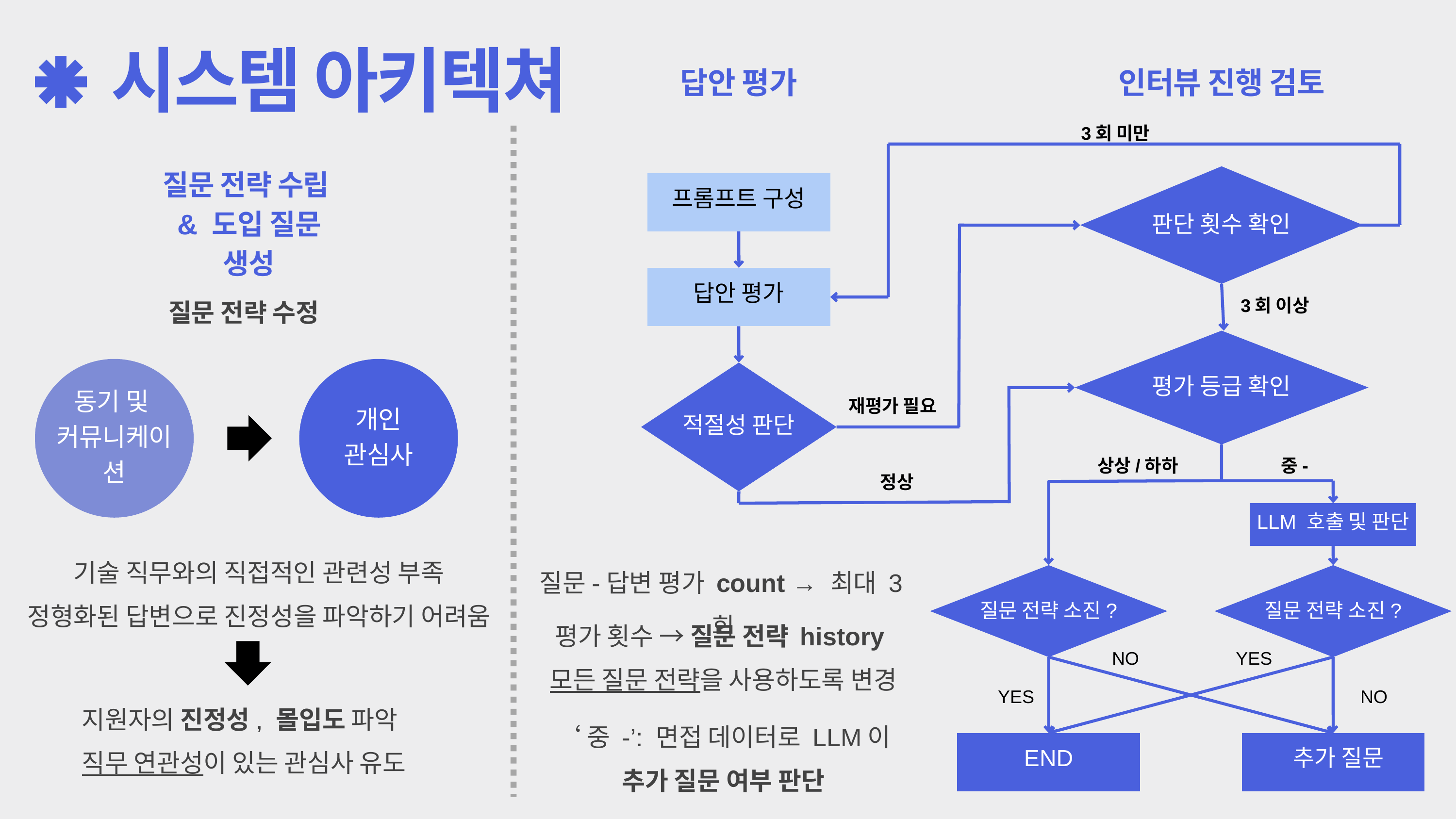

시스템 아키텍쳐

답안 평가
인터뷰 진행 검토
3회 미만

질문 전략 수립
& 도입 질문 생성

판단 횟수 확인

프롬프트 구성

답안 평가
질문 전략 수정

3회 이상

평가 등급 확인

동기 및
커뮤니케이션

개인 관심사

적절성 판단

재평가 필요

상상/하하
중-
정상

LLM 호출 및 판단
기술 직무와의 직접적인 관련성 부족
정형화된 답변으로 진정성을 파악하기 어려움

질문-답변 평가 count → 최대 3회

질문 전략 소진?

질문 전략 소진?
평가 횟수 → 질문 전략 history
모든 질문 전략을 사용하도록 변경

NO
YES

YES
NO
지원자의 진정성, 몰입도 파악
직무 연관성이 있는 관심사 유도
‘중 -’: 면접 데이터로 LLM이
추가 질문 여부 판단

END

 추가 질문